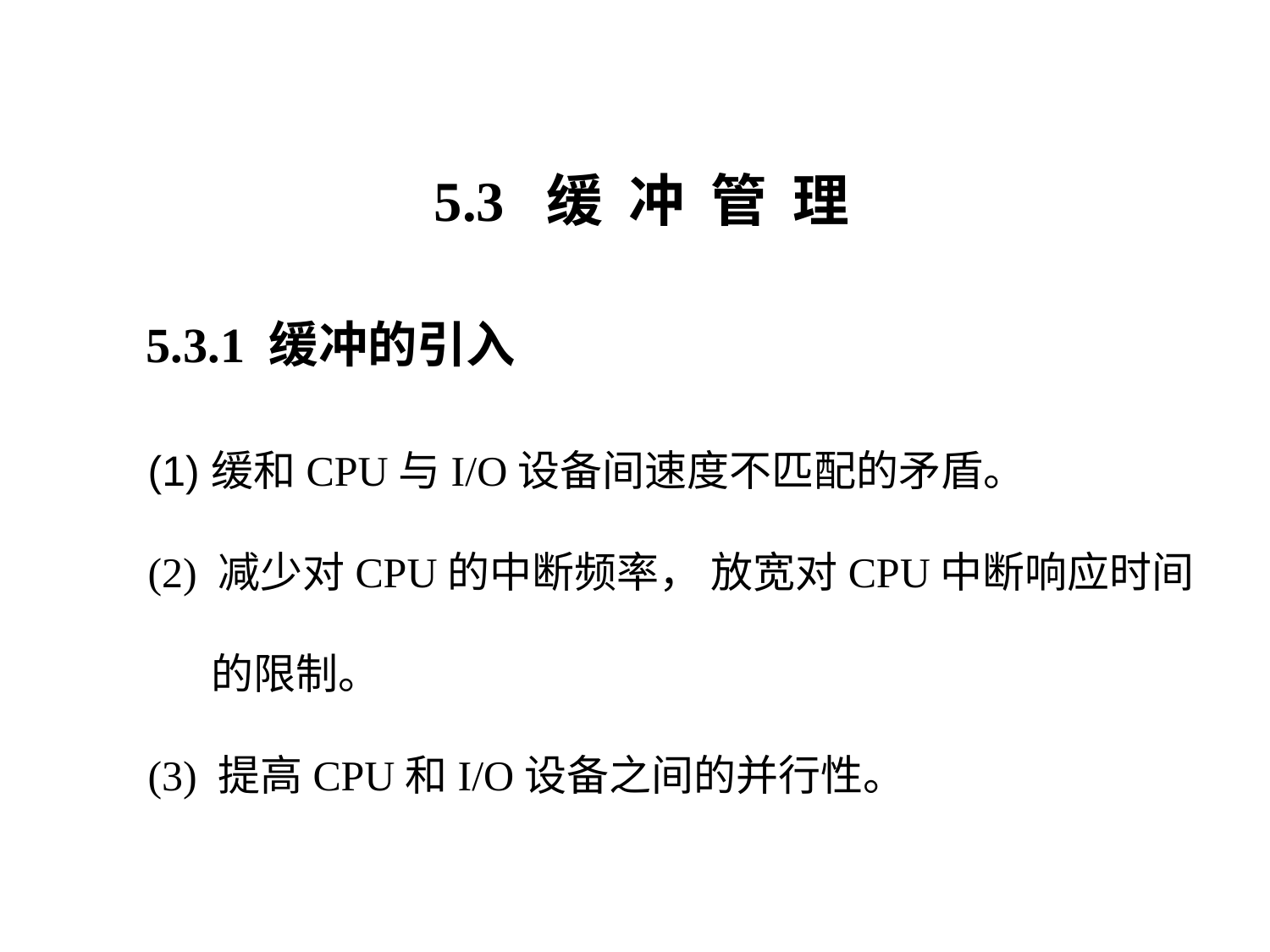

5.3  缓  冲  管  理
5.3.1 缓冲的引入
缓和CPU与I/O设备间速度不匹配的矛盾。
(2) 减少对CPU的中断频率， 放宽对CPU中断响应时间的限制。
(3) 提高CPU和I/O设备之间的并行性。